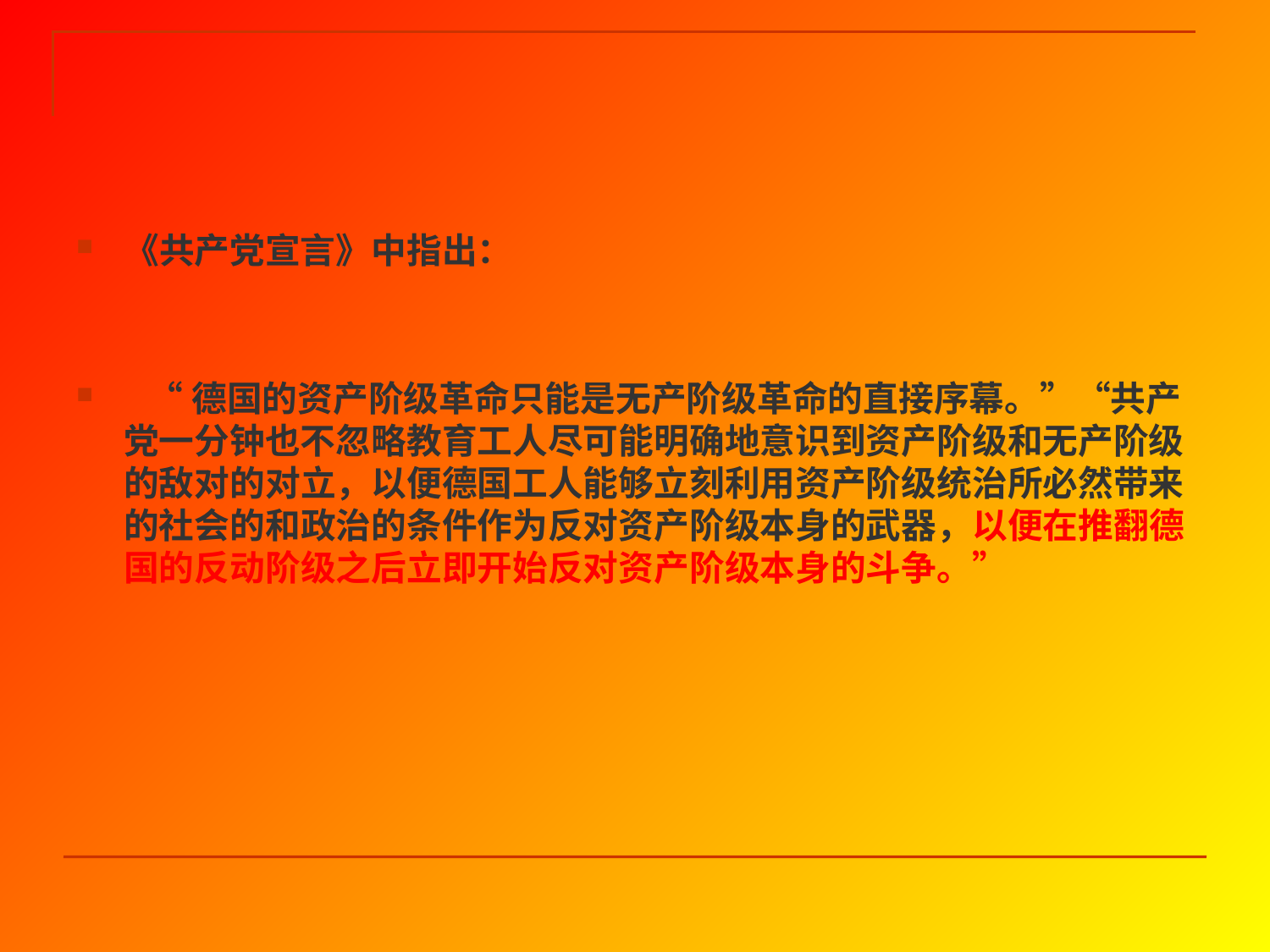

《共产党宣言》中指出：

   “德国的资产阶级革命只能是无产阶级革命的直接序幕。”“共产党一分钟也不忽略教育工人尽可能明确地意识到资产阶级和无产阶级的敌对的对立，以便德国工人能够立刻利用资产阶级统治所必然带来的社会的和政治的条件作为反对资产阶级本身的武器，以便在推翻德国的反动阶级之后立即开始反对资产阶级本身的斗争。”